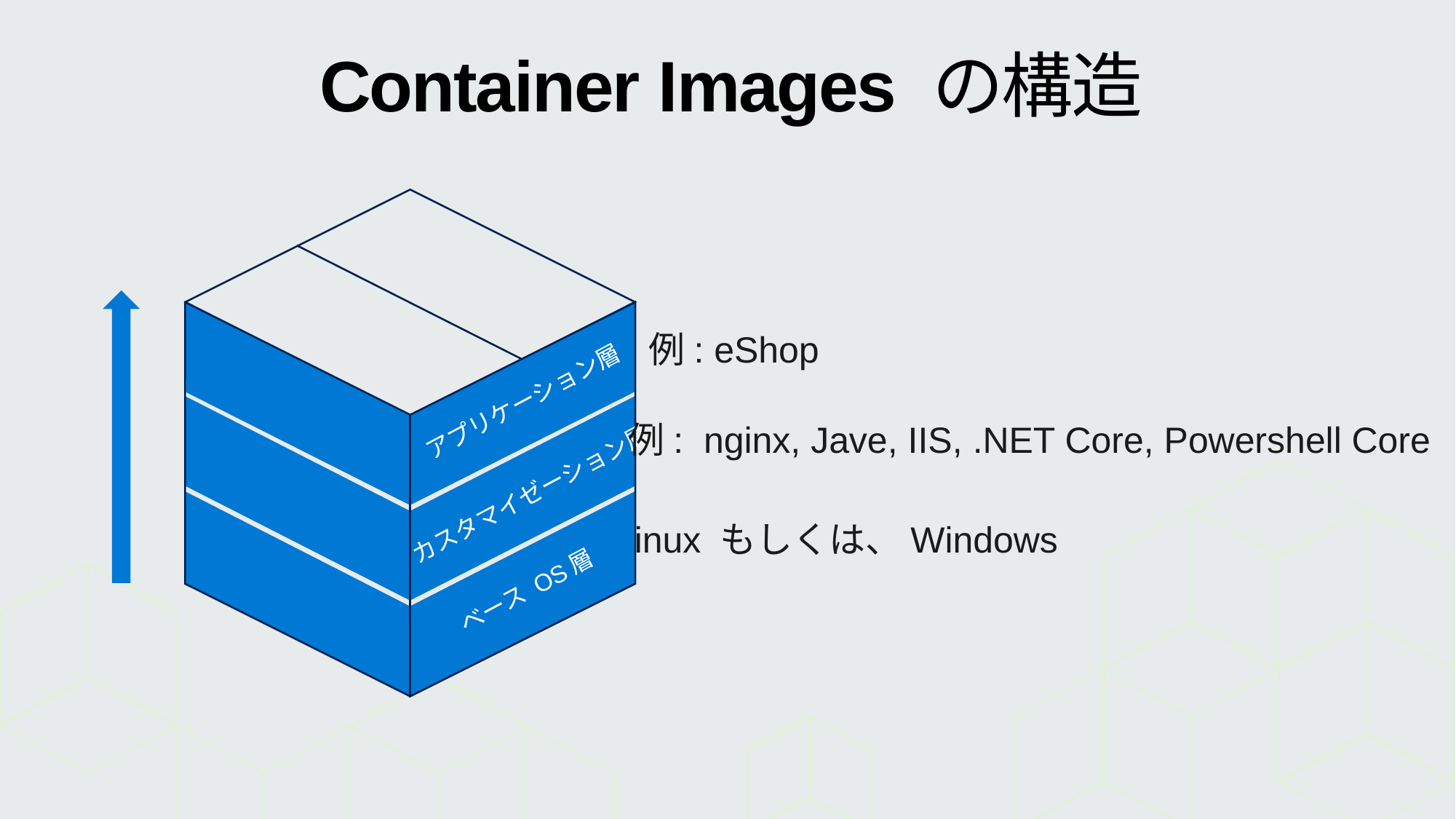

# Container Images の構造

例: eShop
アプリケーション層

例:  nginx, Jave, IIS, .NET Core, Powershell Core
カスタマイゼーション層

Linux もしくは、Windows
ベース OS層